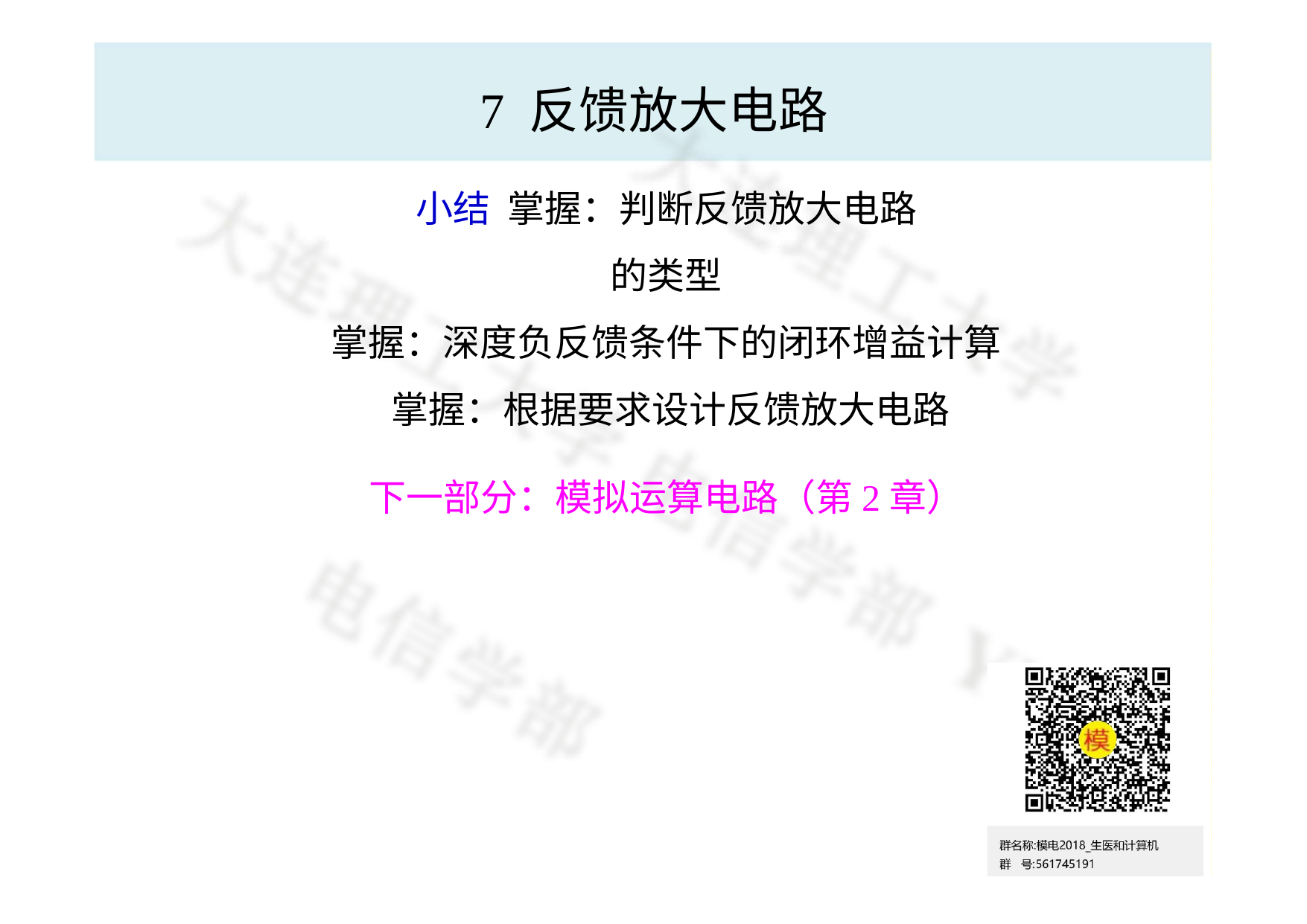

# 7 反馈放大电路
小结  掌握：判断反馈放大电路的类型
掌握：深度负反馈条件下的闭环增益计算  掌握：根据要求设计反馈放大电路

下一部分：模拟运算电路（第2章）

9